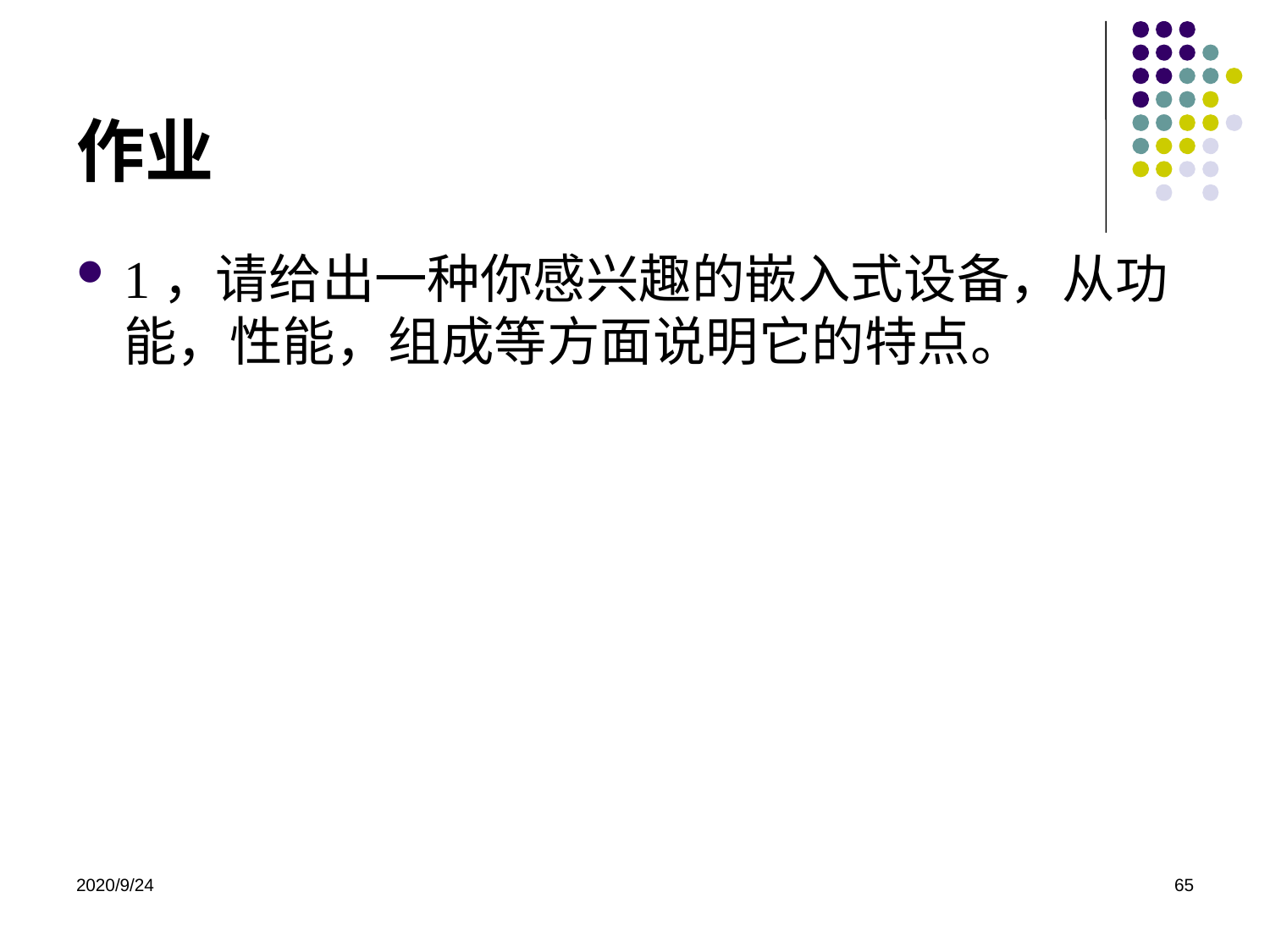

# 作业
1，请给出一种你感兴趣的嵌入式设备，从功能，性能，组成等方面说明它的特点。
2020/9/24
65